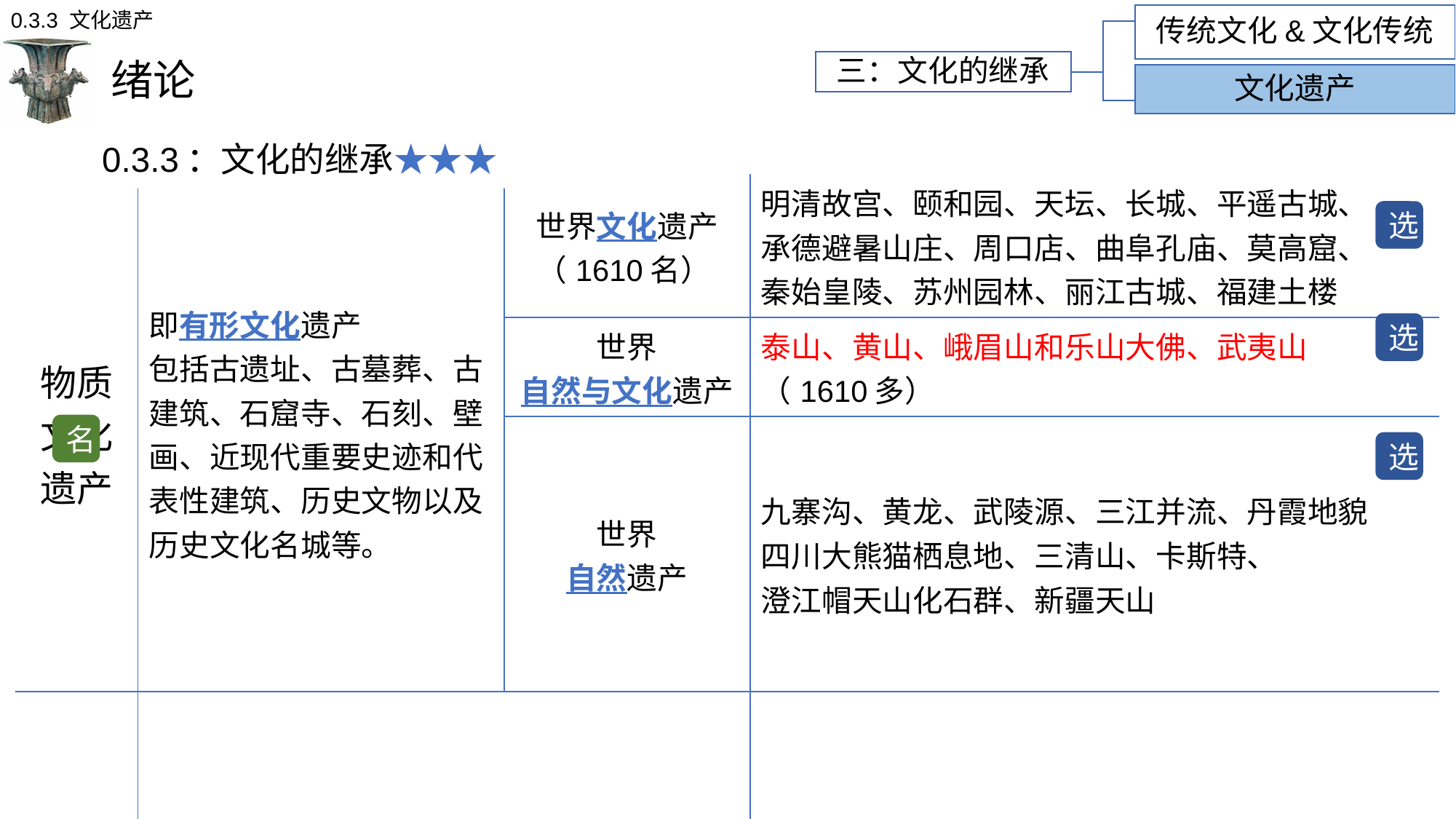

0.3.3 文化遗产
传统文化&文化传统

# 绪论
三：文化的继承
文化遗产

0.3.3：文化的继承★★★
| 物质 文化遗产 | 即有形文化遗产 包括古遗址、古墓葬、古建筑、石窟寺、石刻、壁画、近现代重要史迹和代表性建筑、历史文物以及历史文化名城等。 | 世界文化遗产（1610名） | 明清故宫、颐和园、天坛、长城、平遥古城、 承德避暑山庄、周口店、曲阜孔庙、莫高窟、 秦始皇陵、苏州园林、丽江古城、福建土楼 |
| --- | --- | --- | --- |
|  |  | 世界 自然与文化遗产 | 泰山、黄山、峨眉山和乐山大佛、武夷山 （1610多） |
|  |  | 世界 自然遗产 | 九寨沟、黄龙、武陵源、三江并流、丹霞地貌 四川大熊猫栖息地、三清山、卡斯特、 澄江帽天山化石群、新疆天山 |
|  |  |  |  |
选
选
名
选
104